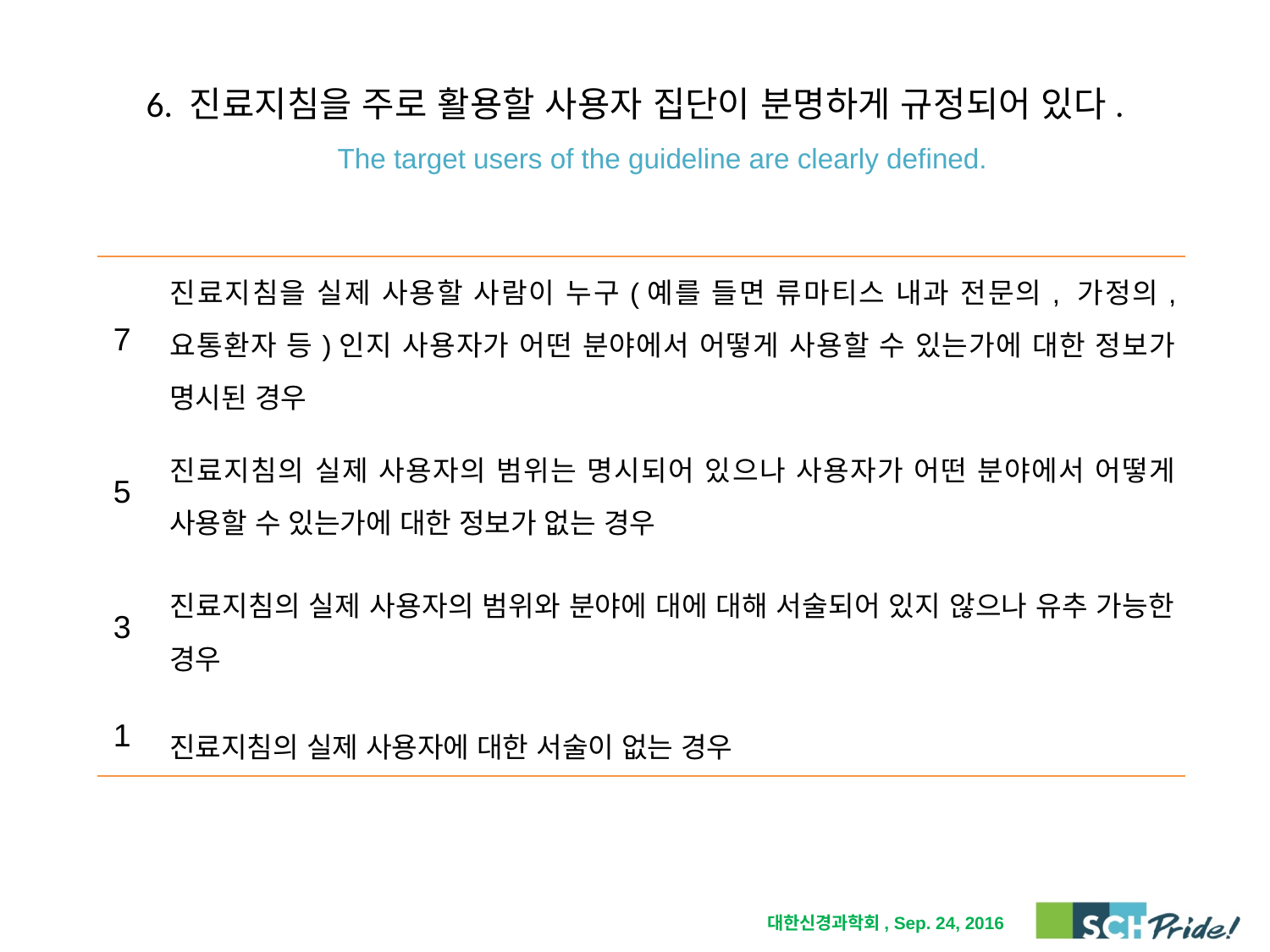

# 6. 진료지침을 주로 활용할 사용자 집단이 분명하게 규정되어 있다. The target users of the guideline are clearly defined.
| 7 | 진료지침을 실제 사용할 사람이 누구(예를 들면 류마티스 내과 전문의, 가정의, 요통환자 등)인지 사용자가 어떤 분야에서 어떻게 사용할 수 있는가에 대한 정보가 명시된 경우 |
| --- | --- |
| 5 | 진료지침의 실제 사용자의 범위는 명시되어 있으나 사용자가 어떤 분야에서 어떻게 사용할 수 있는가에 대한 정보가 없는 경우 |
| 3 | 진료지침의 실제 사용자의 범위와 분야에 대에 대해 서술되어 있지 않으나 유추 가능한 경우 |
| 1 | 진료지침의 실제 사용자에 대한 서술이 없는 경우 |